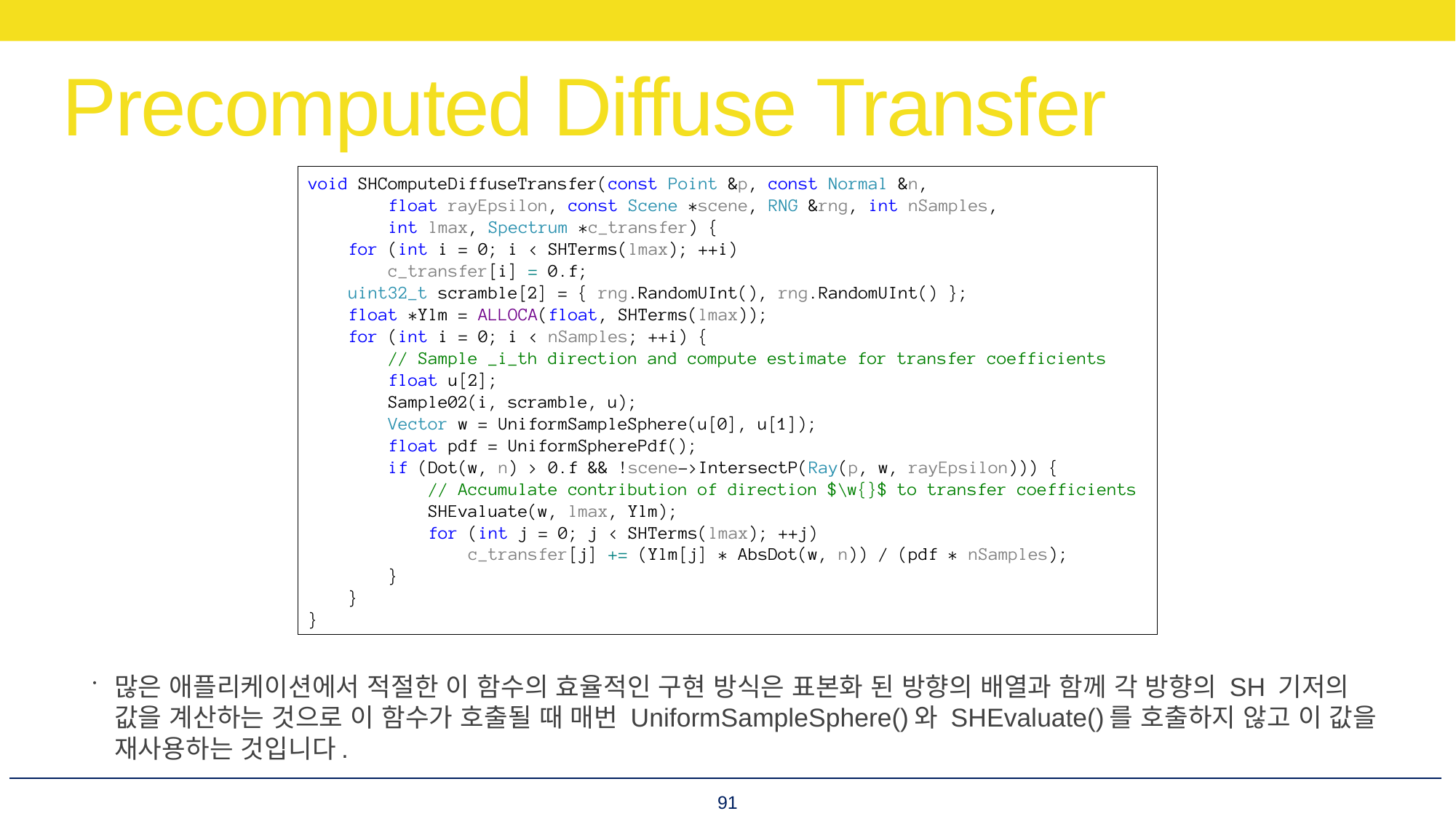

# Precomputed Diffuse Transfer
void SHComputeDiffuseTransfer(const Point &p, const Normal &n,
        float rayEpsilon, const Scene *scene, RNG &rng, int nSamples,
        int lmax, Spectrum *c_transfer) {
    for (int i = 0; i < SHTerms(lmax); ++i)
        c_transfer[i] = 0.f;
    uint32_t scramble[2] = { rng.RandomUInt(), rng.RandomUInt() };
    float *Ylm = ALLOCA(float, SHTerms(lmax));
    for (int i = 0; i < nSamples; ++i) {
        // Sample _i_th direction and compute estimate for transfer coefficients
        float u[2];
        Sample02(i, scramble, u);
        Vector w = UniformSampleSphere(u[0], u[1]);
        float pdf = UniformSpherePdf();
        if (Dot(w, n) > 0.f && !scene->IntersectP(Ray(p, w, rayEpsilon))) {
            // Accumulate contribution of direction $\w{}$ to transfer coefficients
            SHEvaluate(w, lmax, Ylm);
            for (int j = 0; j < SHTerms(lmax); ++j)
                c_transfer[j] += (Ylm[j] * AbsDot(w, n)) / (pdf * nSamples);
        }
    }
}

많은 애플리케이션에서 적절한 이 함수의 효율적인 구현 방식은 표본화 된 방향의 배열과 함께 각 방향의 SH 기저의 값을 계산하는 것으로 이 함수가 호출될 때 매번 UniformSampleSphere()와 SHEvaluate()를 호출하지 않고 이 값을 재사용하는 것입니다.
91